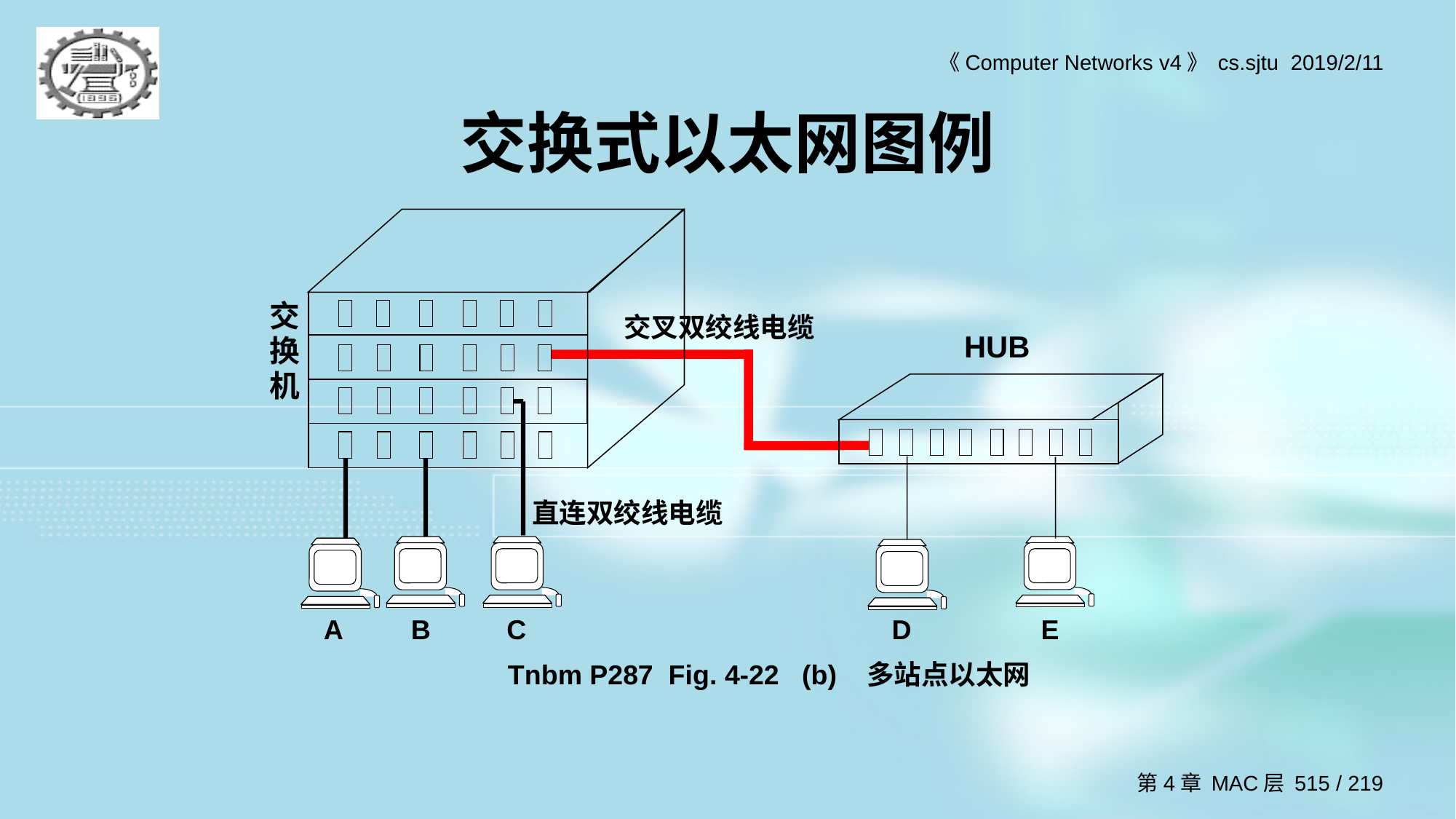

# 交换式以太网图例

交换机

HUB

A         B          C                                                D                 E
交叉双绞线电缆

直连双绞线电缆
Tnbm P287  Fig. 4-22   (b)   多站点以太网